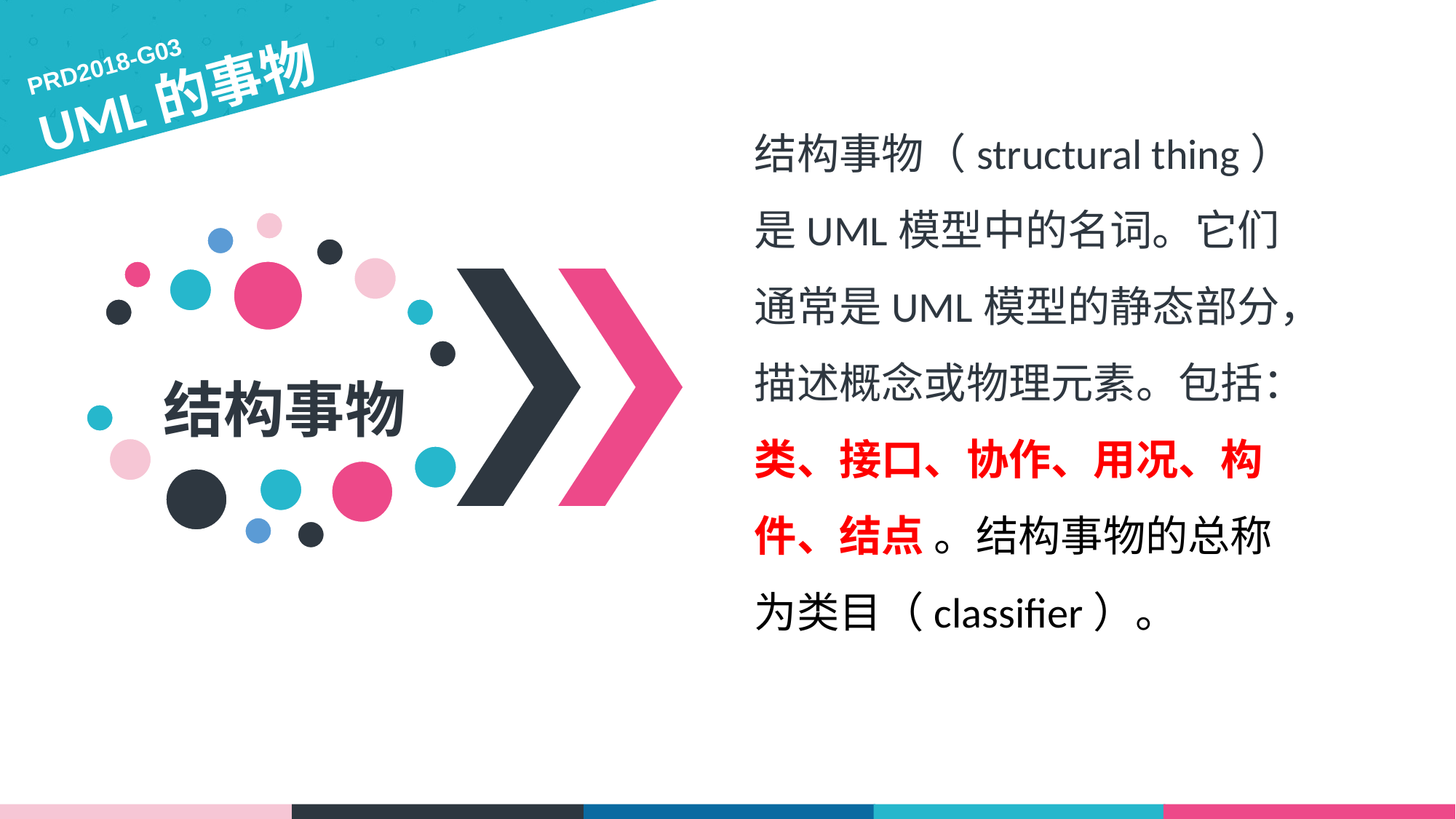

PRD2018-G03
UML的事物
结构事物（structural thing）是UML模型中的名词。它们通常是UML模型的静态部分，描述概念或物理元素。包括：类、接口、协作、用况、构件、结点 。结构事物的总称为类目（classifier）。

结构事物